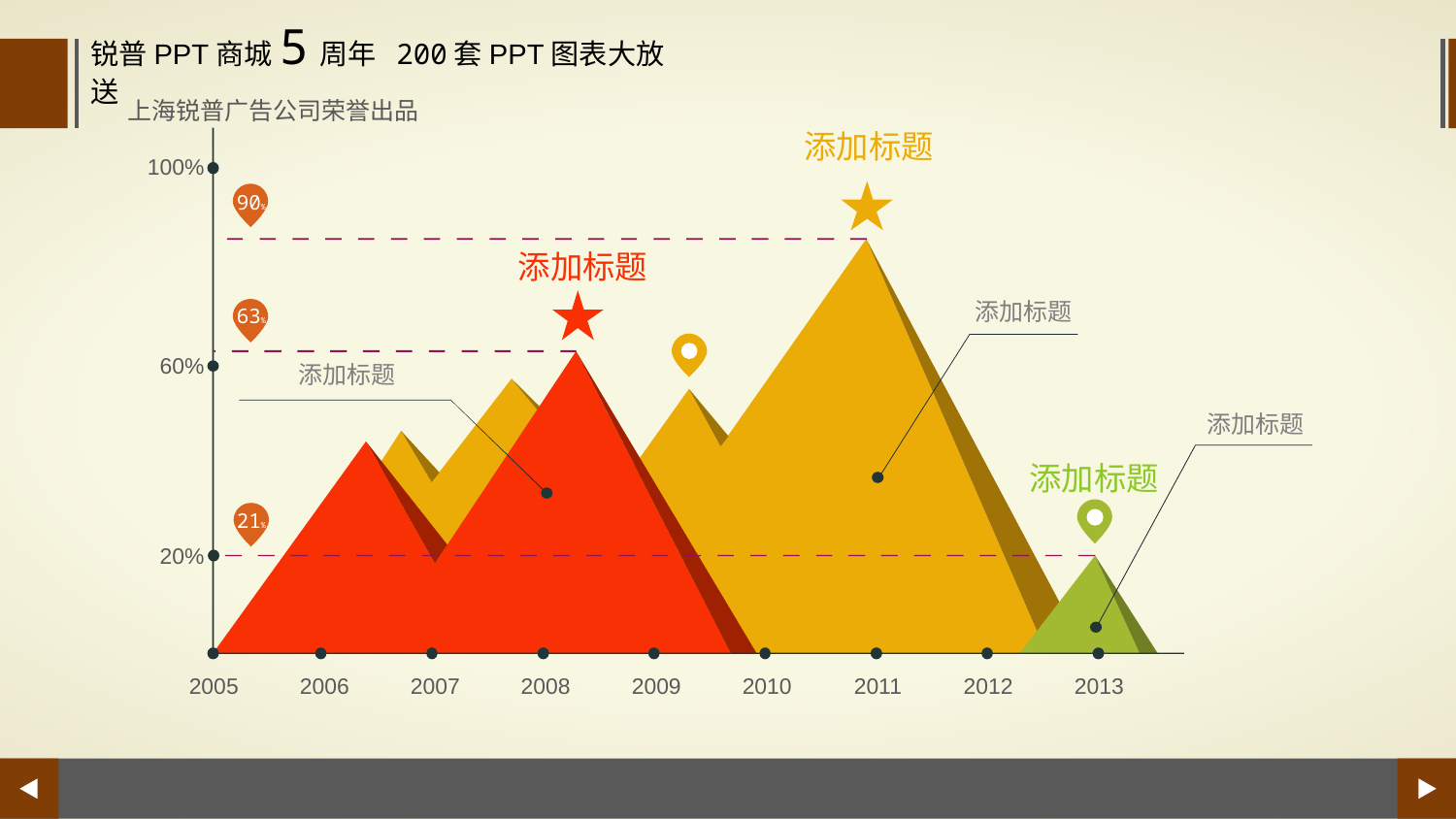

锐普PPT商城5周年  200套PPT图表大放送

上海锐普广告公司荣誉出品
添加标题

100%

90%

添加标题

添加标题

63%

60%

添加标题

添加标题

添加标题

21%

20%

2005
2006
2007
2008
2009
2010
2011
2012
2013